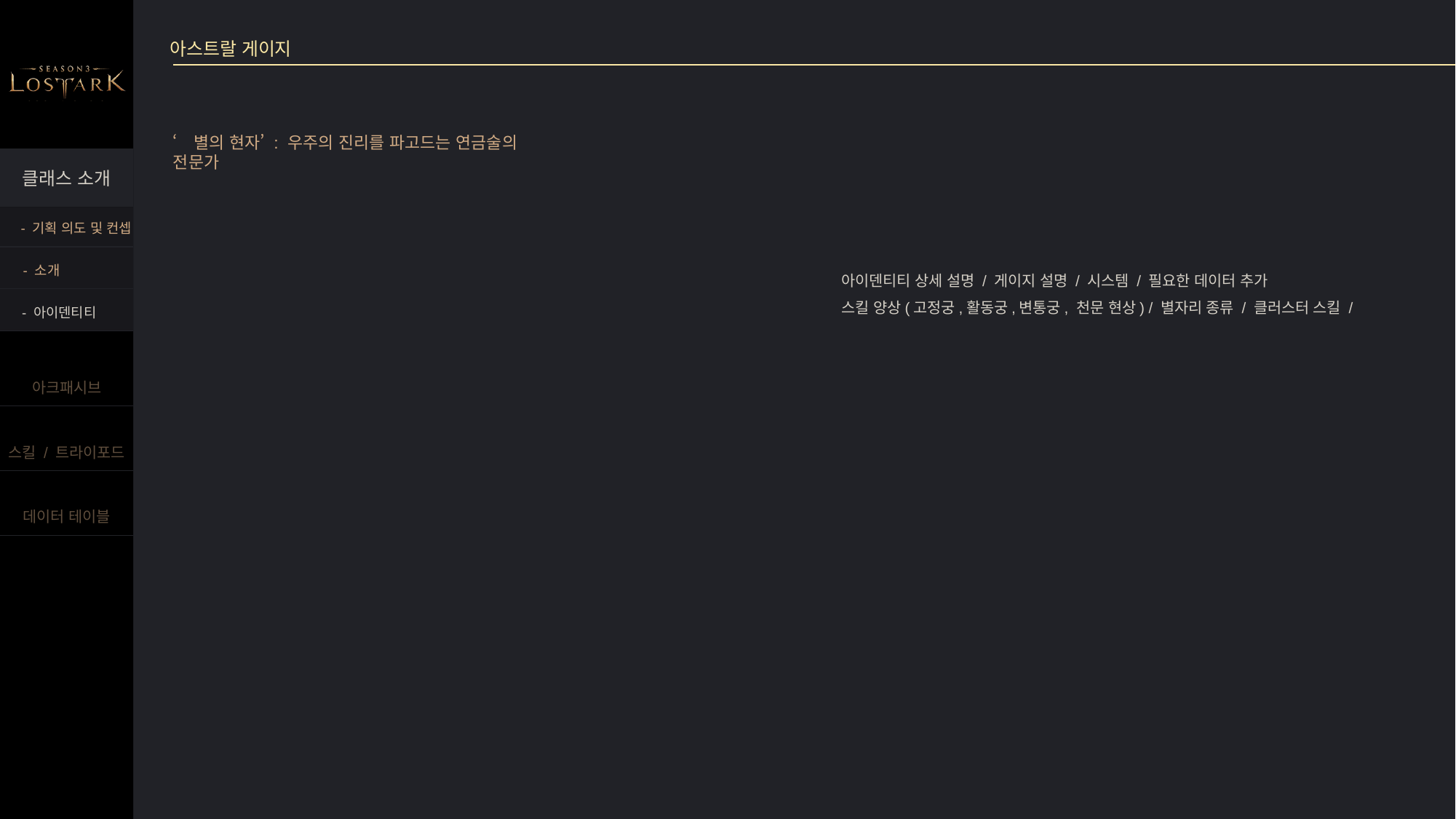

아스트랄 게이지
‘별의 현자’ : 우주의 진리를 파고드는 연금술의 전문가
- 기획 의도 및 컨셉
- 소개
아이덴티티 상세 설명 / 게이지 설명 / 시스템 / 필요한 데이터 추가
스킬 양상(고정궁,활동궁,변통궁, 천문 현상) / 별자리 종류 / 클러스터 스킬 /
- 아이덴티티
#